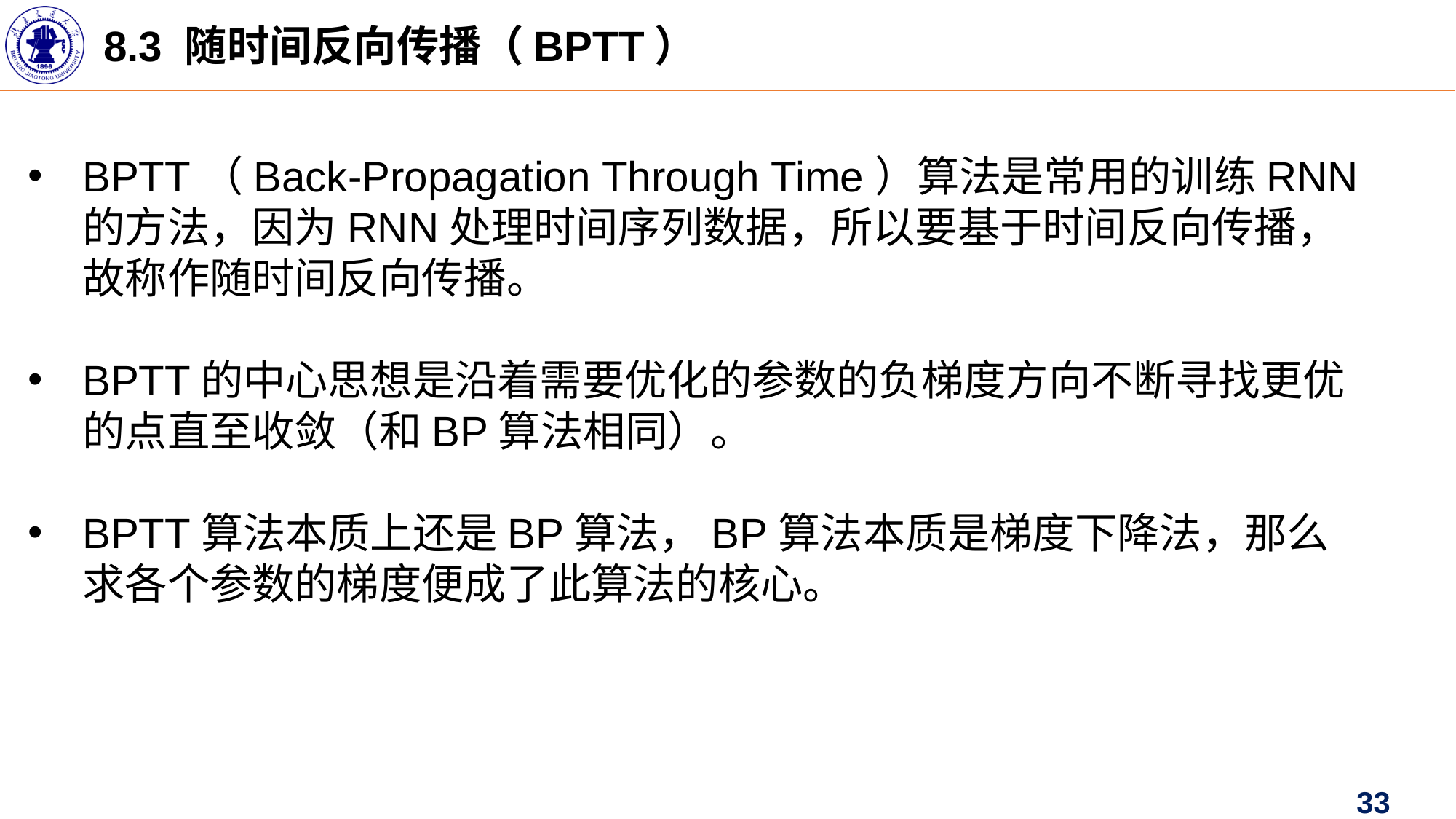

8.3 随时间反向传播（BPTT）

BPTT（Back-Propagation Through Time）算法是常用的训练RNN的方法，因为RNN处理时间序列数据，所以要基于时间反向传播，故称作随时间反向传播。

BPTT的中心思想是沿着需要优化的参数的负梯度方向不断寻找更优的点直至收敛（和BP算法相同）。

BPTT算法本质上还是BP算法，BP算法本质是梯度下降法，那么求各个参数的梯度便成了此算法的核心。